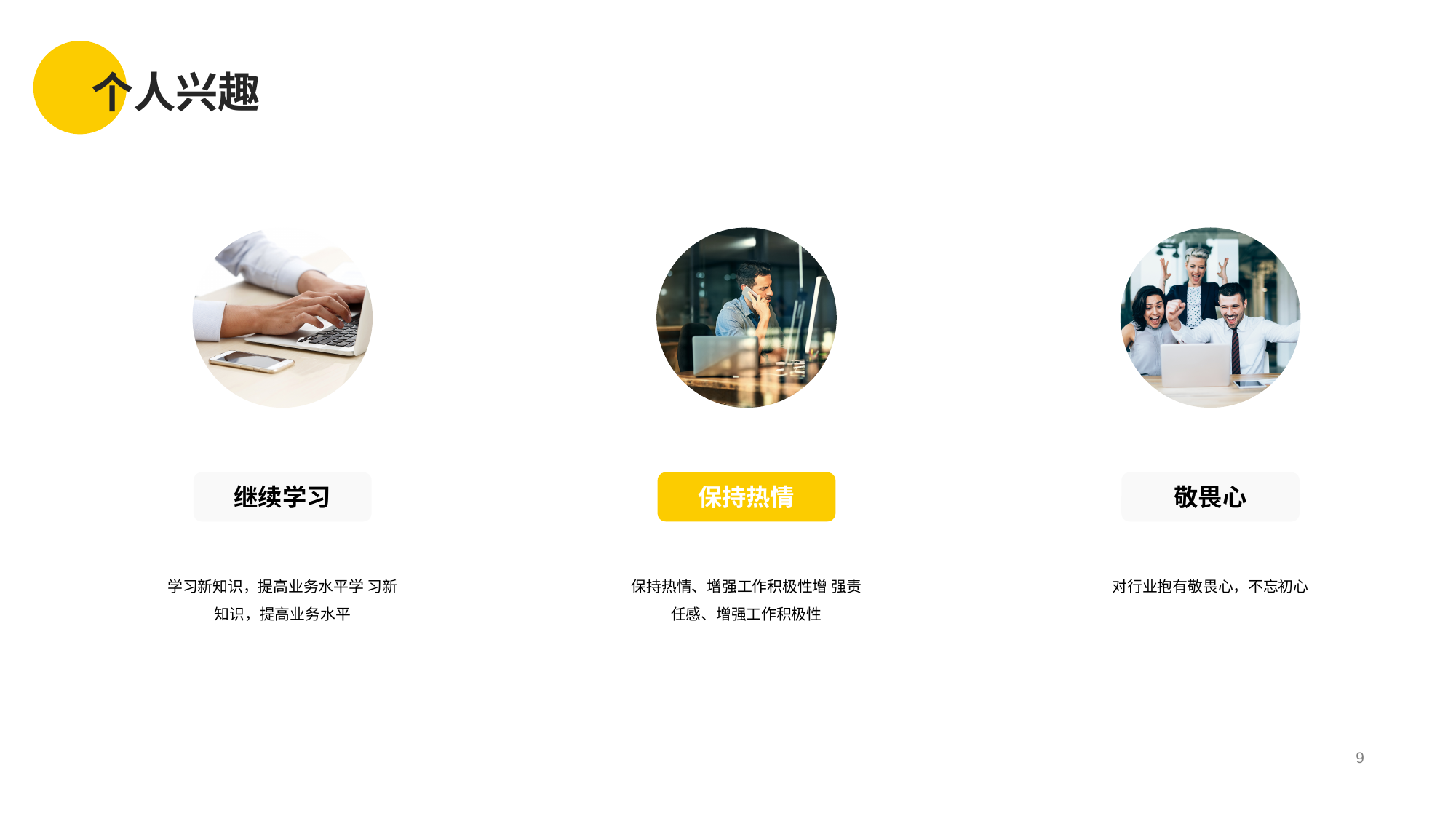

# 个人兴趣

继续学习
保持热情
敬畏心
学习新知识，提高业务水平学 习新知识，提高业务水平
保持热情、增强工作积极性增 强责任感、增强工作积极性
对行业抱有敬畏心，不忘初心
9